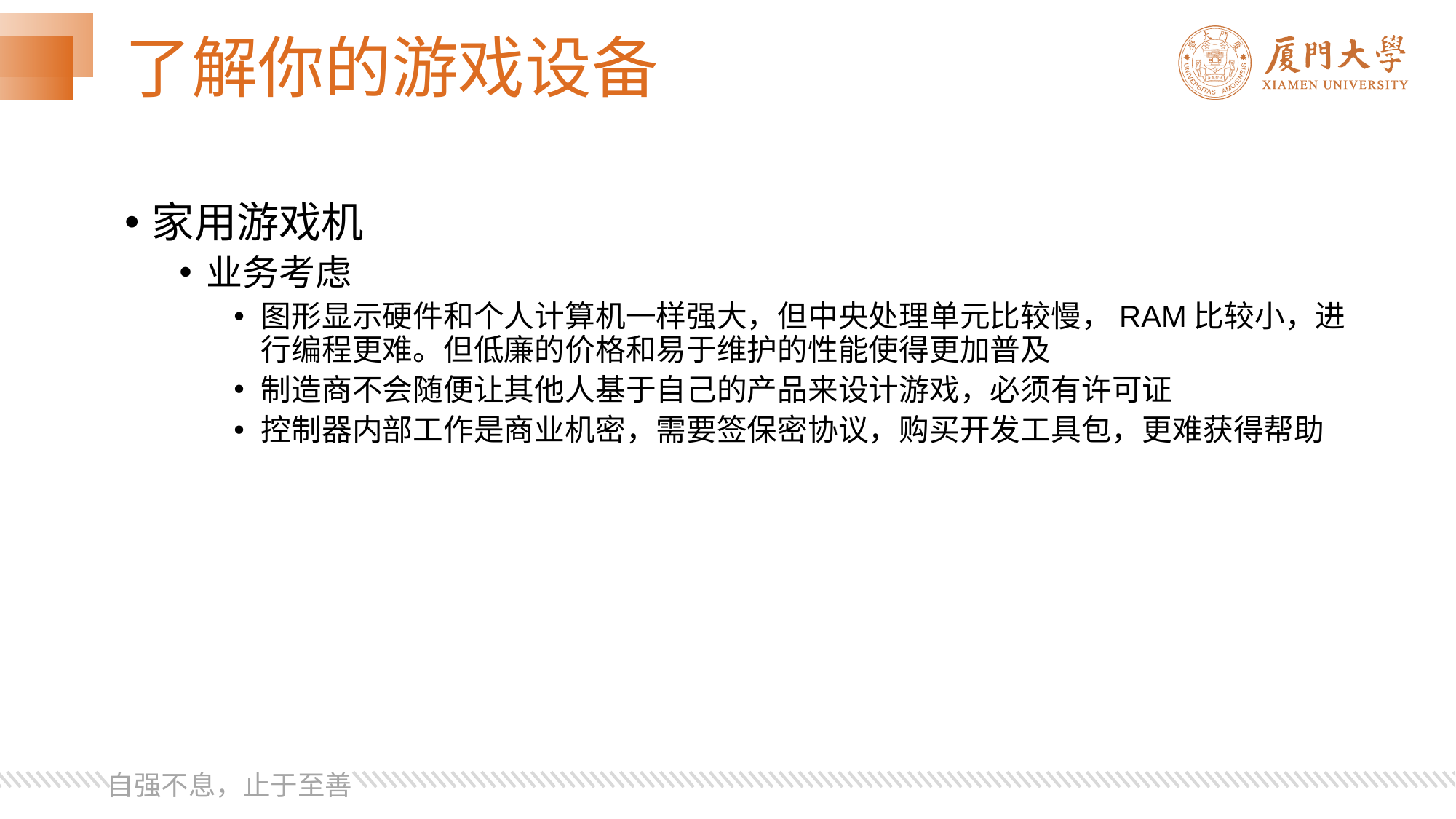

# 了解你的游戏设备
家用游戏机
业务考虑
图形显示硬件和个人计算机一样强大，但中央处理单元比较慢，RAM比较小，进行编程更难。但低廉的价格和易于维护的性能使得更加普及
制造商不会随便让其他人基于自己的产品来设计游戏，必须有许可证
控制器内部工作是商业机密，需要签保密协议，购买开发工具包，更难获得帮助